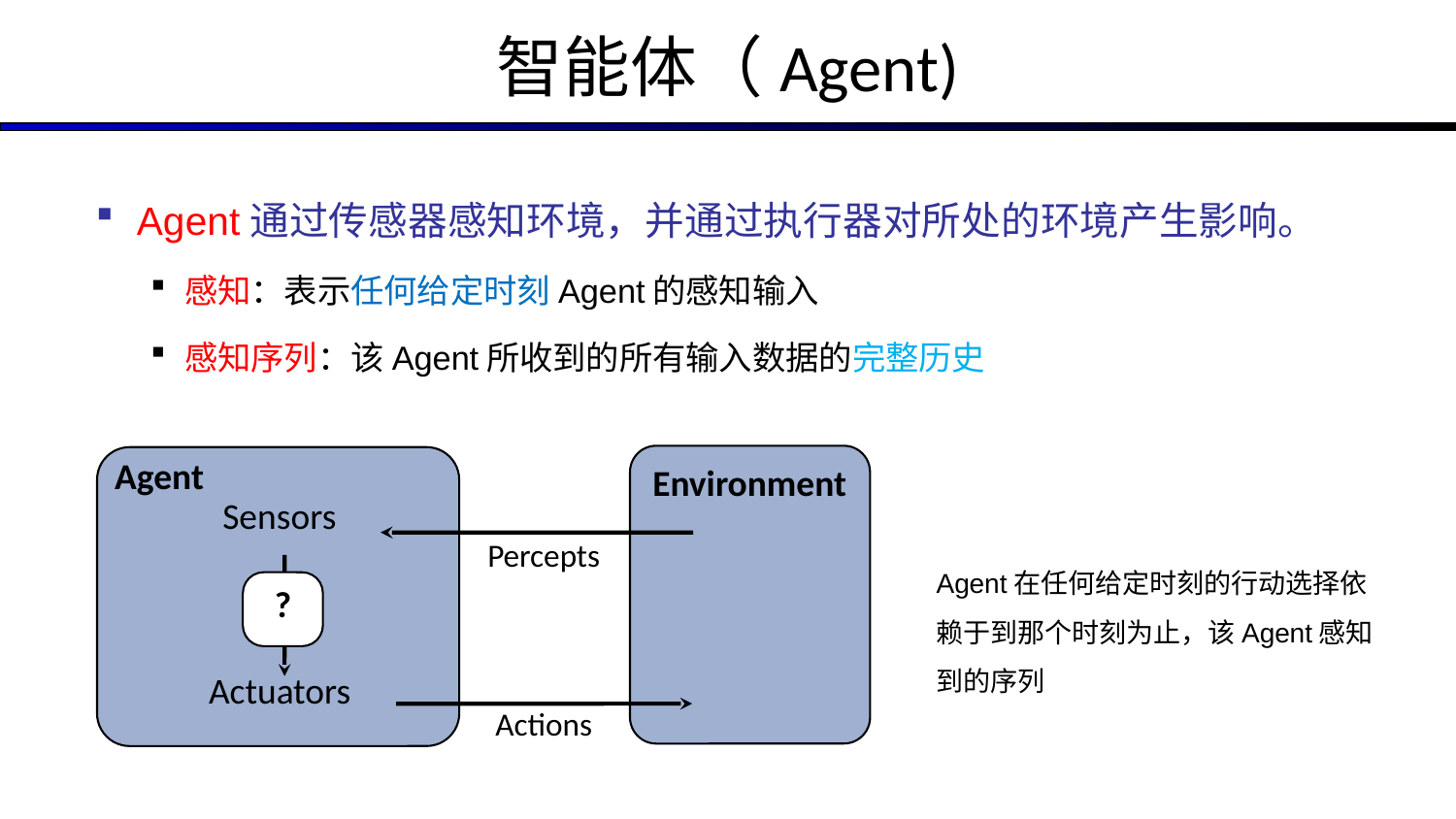

智能体（Agent)
Agent通过传感器感知环境，并通过执行器对所处的环境产生影响。
感知：表示任何给定时刻Agent的感知输入
感知序列：该Agent所收到的所有输入数据的完整历史

Agent
Environment
Sensors
Actuators

Percepts

?

Actions
Agent在任何给定时刻的行动选择依赖于到那个时刻为止，该Agent感知到的序列